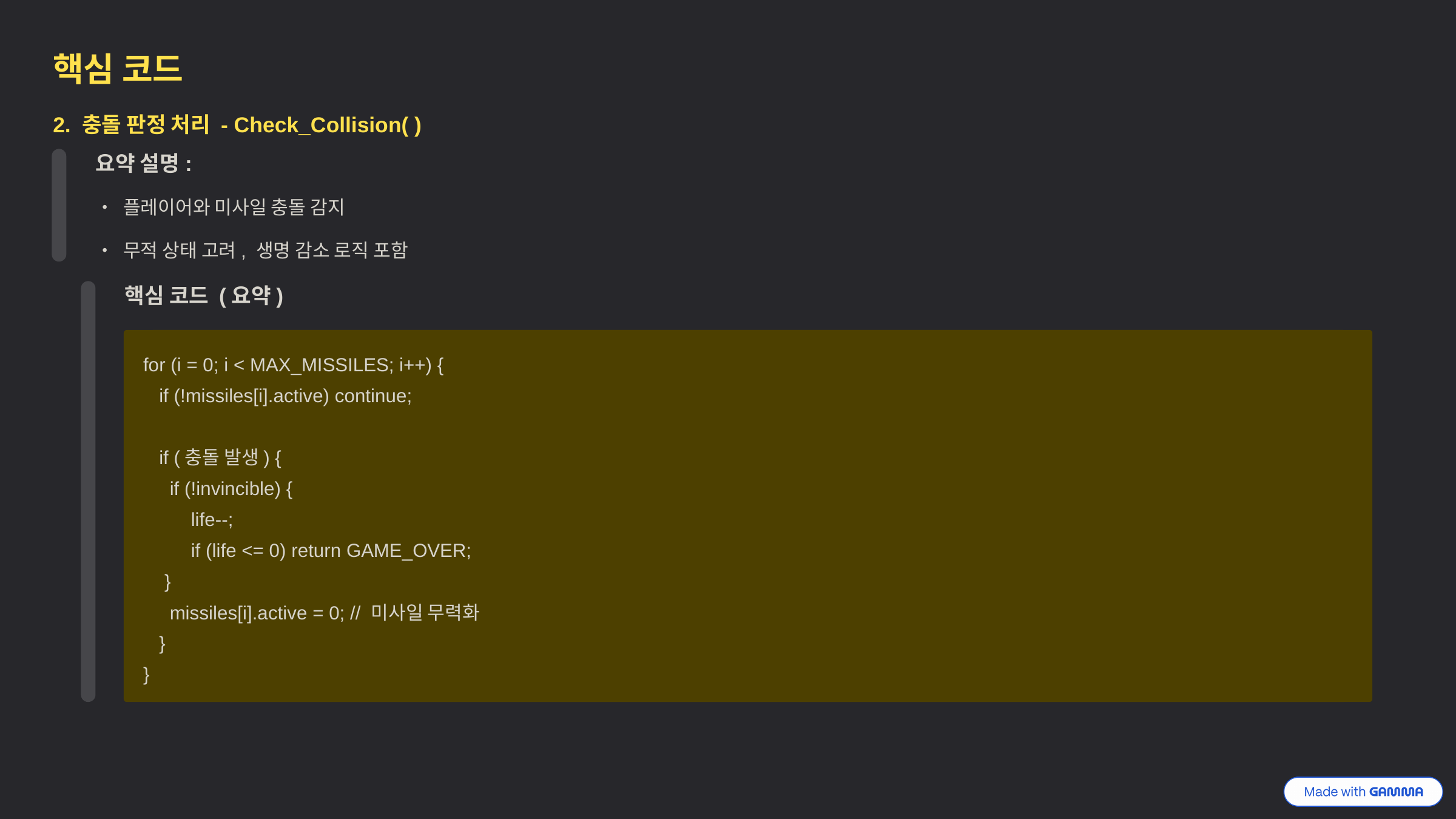

핵심 코드
2. 충돌 판정 처리 - Check_Collision( )

요약 설명:
• 플레이어와 미사일 충돌 감지
• 무적 상태 고려, 생명 감소 로직 포함

핵심 코드 (요약)

for (i = 0; i < MAX_MISSILES; i++) {
   if (!missiles[i].active) continue;

   if (충돌 발생) {
     if (!invincible) {
         life--;
         if (life <= 0) return GAME_OVER;
    }
     missiles[i].active = 0; // 미사일 무력화
   }
}